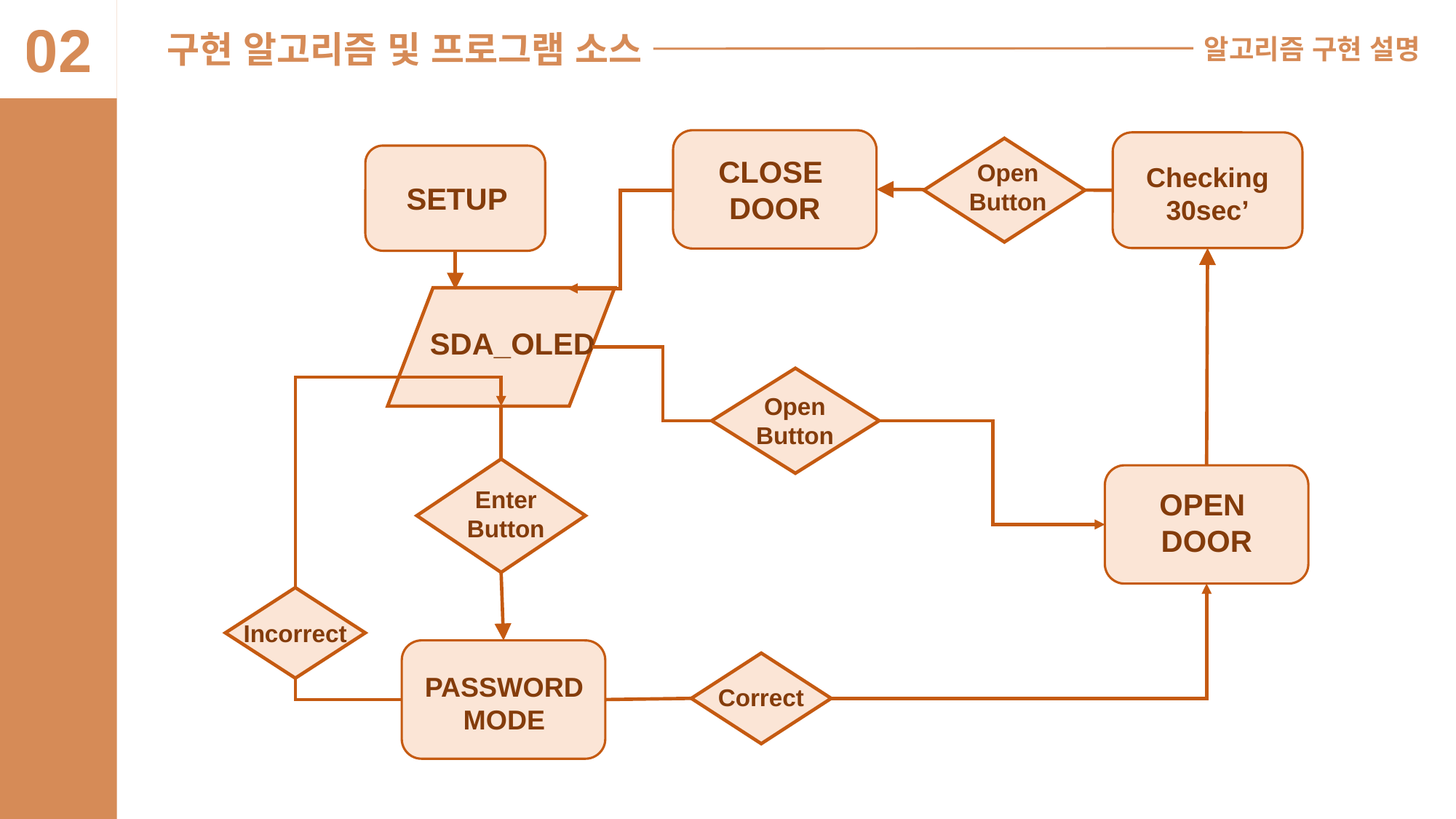

02
구현 알고리즘 및 프로그램 소스
알고리즘 구현 설명

CLOSE
DOOR

Checking
30sec’

Open
Button

SETUP

SDA_OLED

Open
Button

Enter
Button

OPEN
DOOR

Incorrect

PASSWORD
MODE

Correct